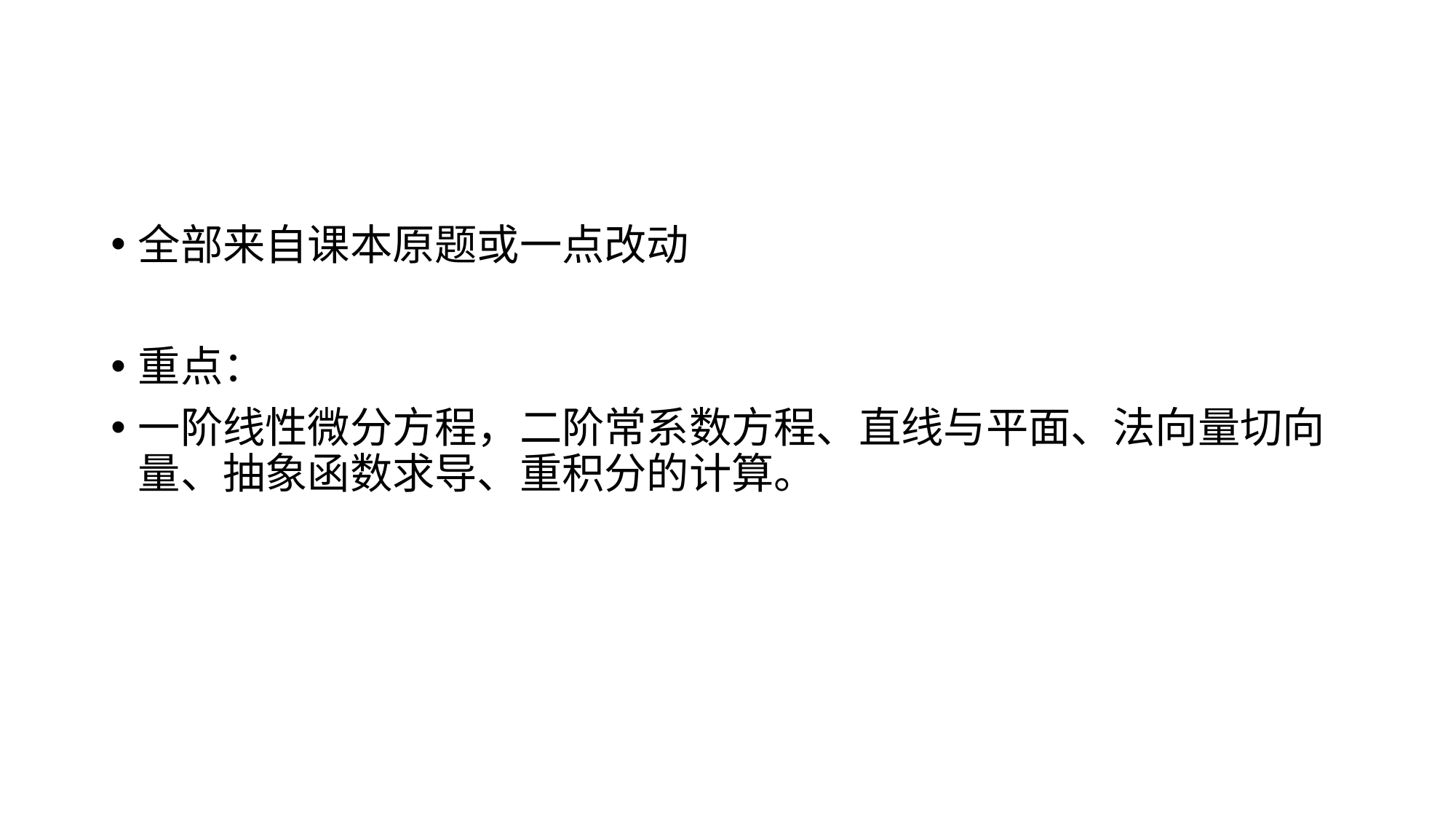

#
全部来自课本原题或一点改动

重点：
一阶线性微分方程，二阶常系数方程、直线与平面、法向量切向量、抽象函数求导、重积分的计算。